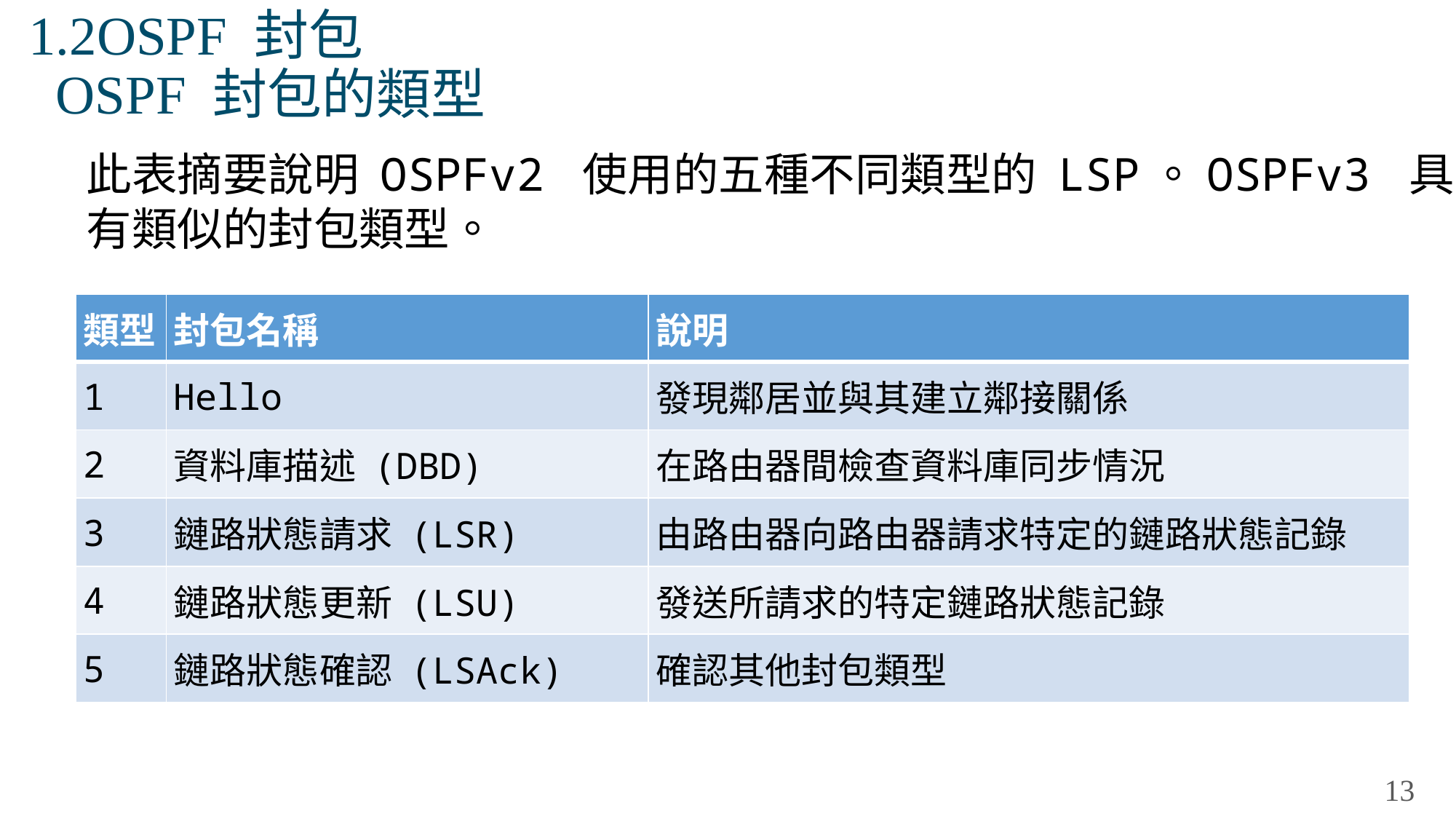

# 1.2OSPF 封包 OSPF 封包的類型
此表摘要說明 OSPFv2 使用的五種不同類型的 LSP。OSPFv3 具有類似的封包類型。
| 類型 | 封包名稱 | 說明 |
| --- | --- | --- |
| 1 | Hello | 發現鄰居並與其建立鄰接關係 |
| 2 | 資料庫描述 (DBD) | 在路由器間檢查資料庫同步情況 |
| 3 | 鏈路狀態請求 (LSR) | 由路由器向路由器請求特定的鏈路狀態記錄 |
| 4 | 鏈路狀態更新 (LSU) | 發送所請求的特定鏈路狀態記錄 |
| 5 | 鏈路狀態確認 (LSAck) | 確認其他封包類型 |
13